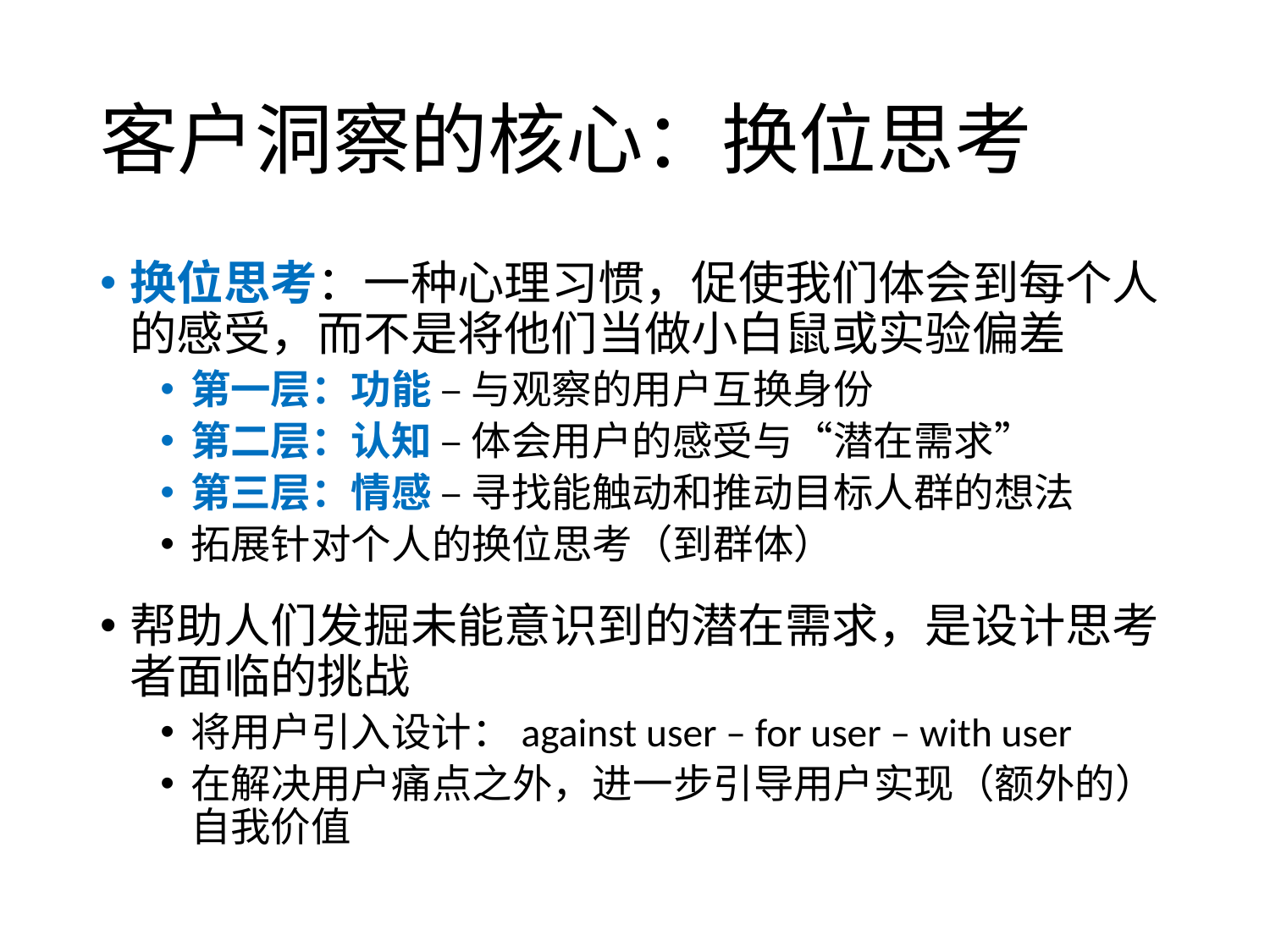

# 客户洞察的核心：换位思考
换位思考：一种心理习惯，促使我们体会到每个人的感受，而不是将他们当做小白鼠或实验偏差
第一层：功能 – 与观察的用户互换身份
第二层：认知 – 体会用户的感受与“潜在需求”
第三层：情感 – 寻找能触动和推动目标人群的想法
拓展针对个人的换位思考（到群体）

帮助人们发掘未能意识到的潜在需求，是设计思考者面临的挑战
将用户引入设计：against user – for user – with user
在解决用户痛点之外，进一步引导用户实现（额外的）自我价值